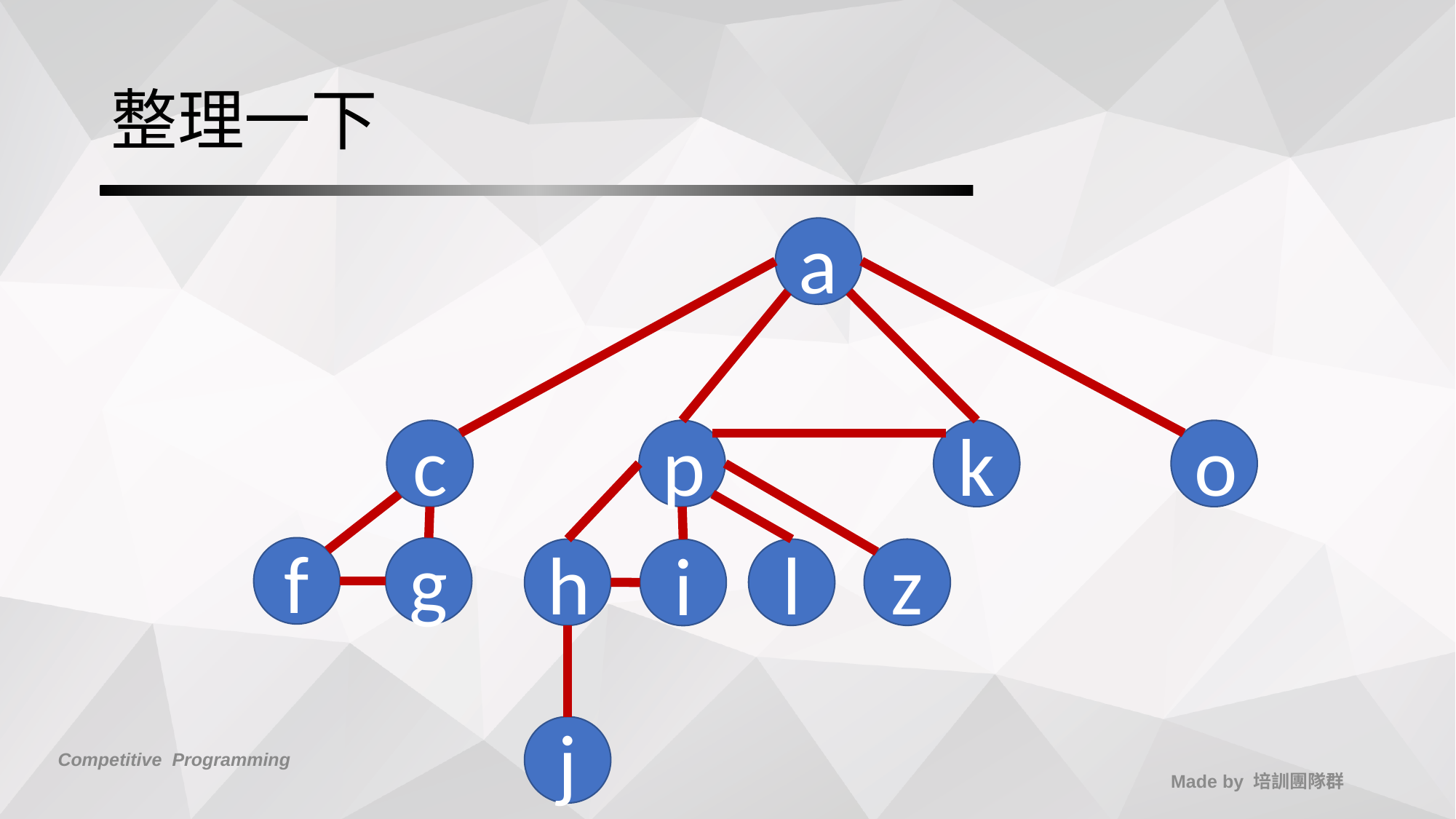

# 整理一下

a
c
p
k
o
f
g
h
l
z
i
j